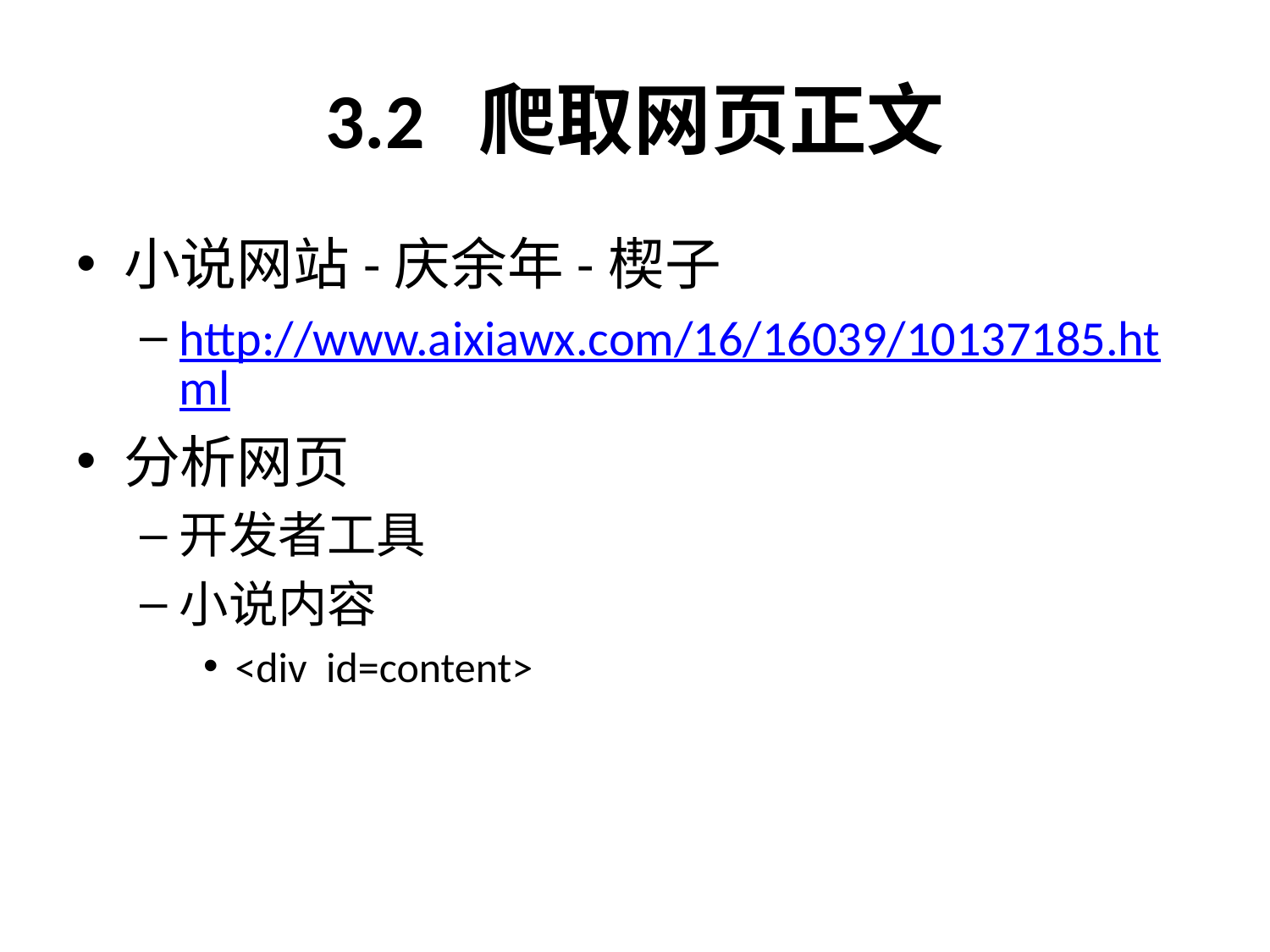

# 3.2  爬取网页正文
小说网站-庆余年-楔子
http://www.aixiawx.com/16/16039/10137185.html
分析网页
开发者工具
小说内容
<div  id=content>